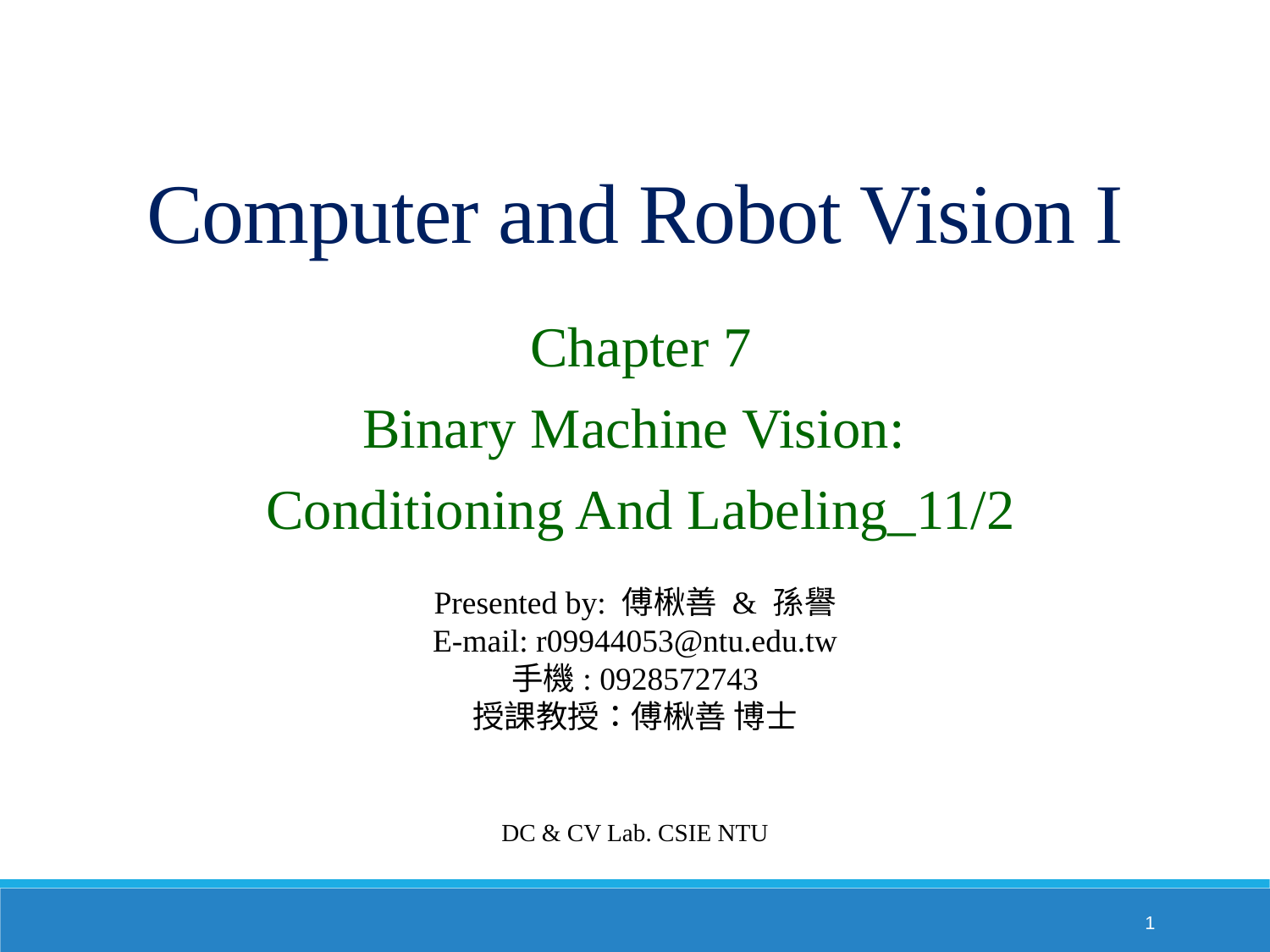

Computer and Robot Vision I
Chapter 7
Binary Machine Vision:
Conditioning And Labeling_11/2

Presented by: 傅楸善 & 孫譽
E-mail: r09944053@ntu.edu.tw
手機: 0928572743
授課教授：傅楸善 博士
DC & CV Lab. CSIE NTU
1